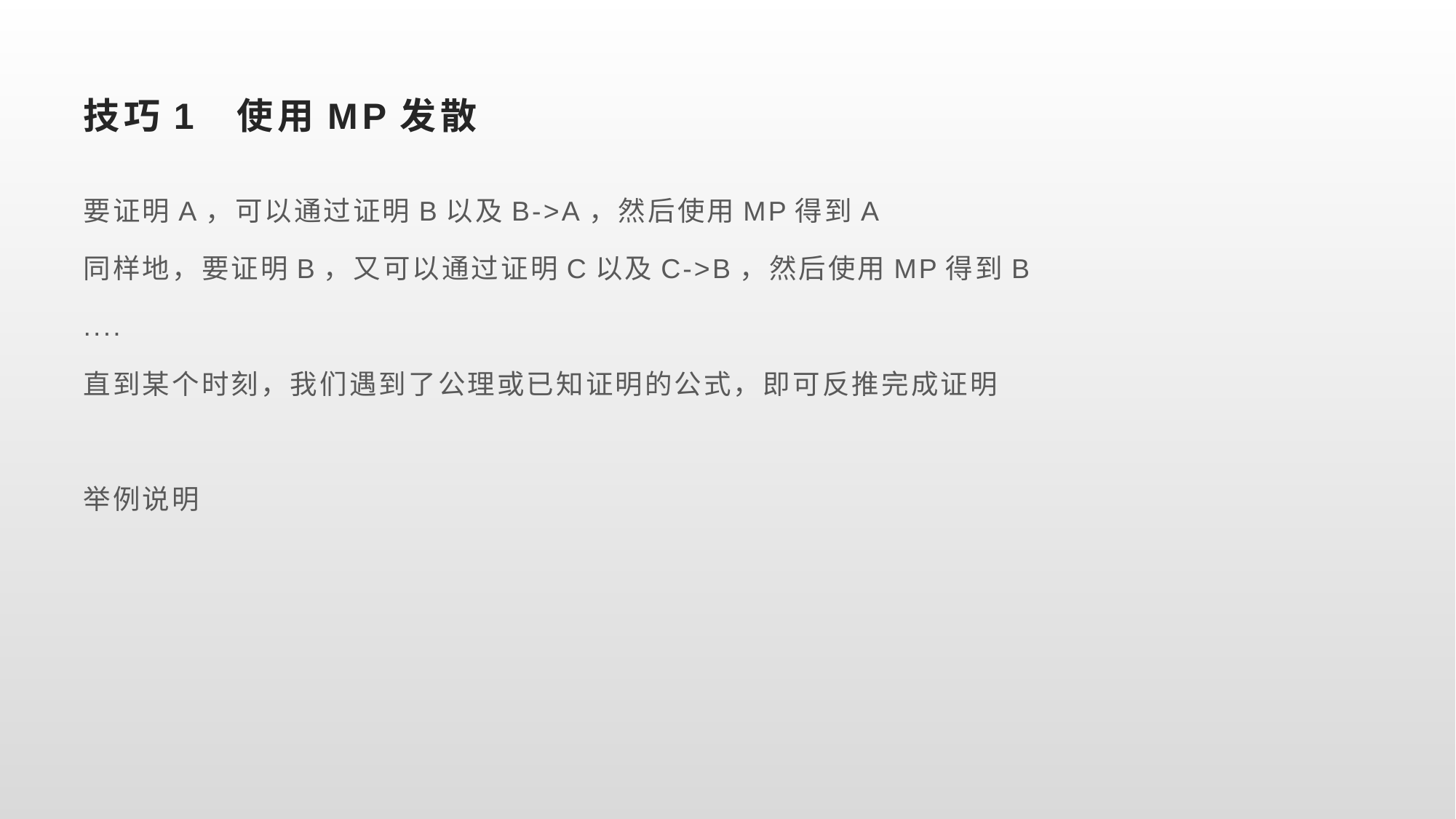

# 技巧1  使用MP发散
要证明A，可以通过证明B以及B->A，然后使用MP得到A
同样地，要证明B，又可以通过证明C以及C->B，然后使用MP得到B
....
直到某个时刻，我们遇到了公理或已知证明的公式，即可反推完成证明

举例说明